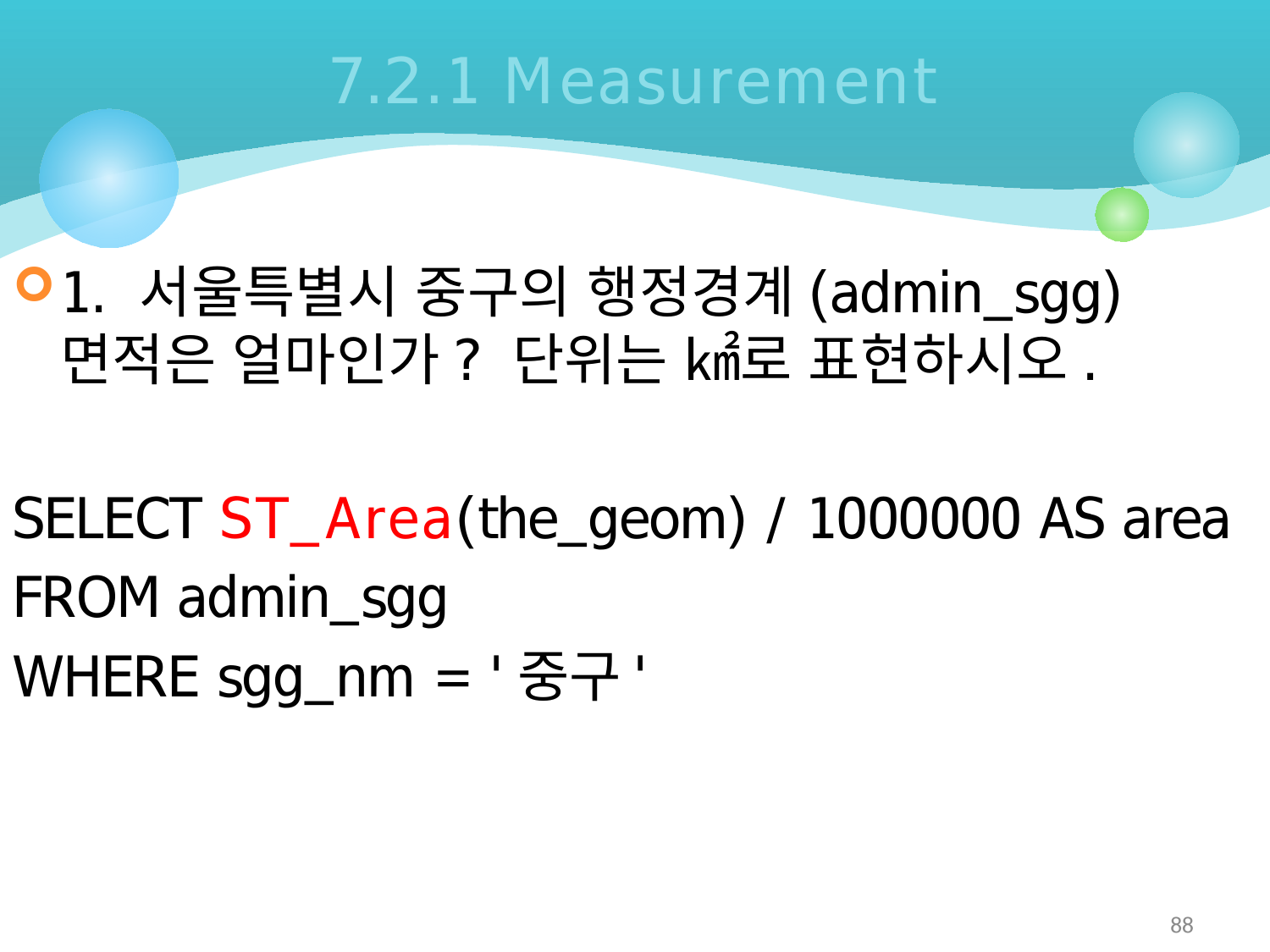

# 7.2.1 Measurement
1. 서울특별시 중구의 행정경계(admin_sgg) 면적은 얼마인가? 단위는 ㎢로 표현하시오.

SELECT ST_Area(the_geom) / 1000000 AS area
FROM admin_sgg
WHERE sgg_nm = '중구'
88